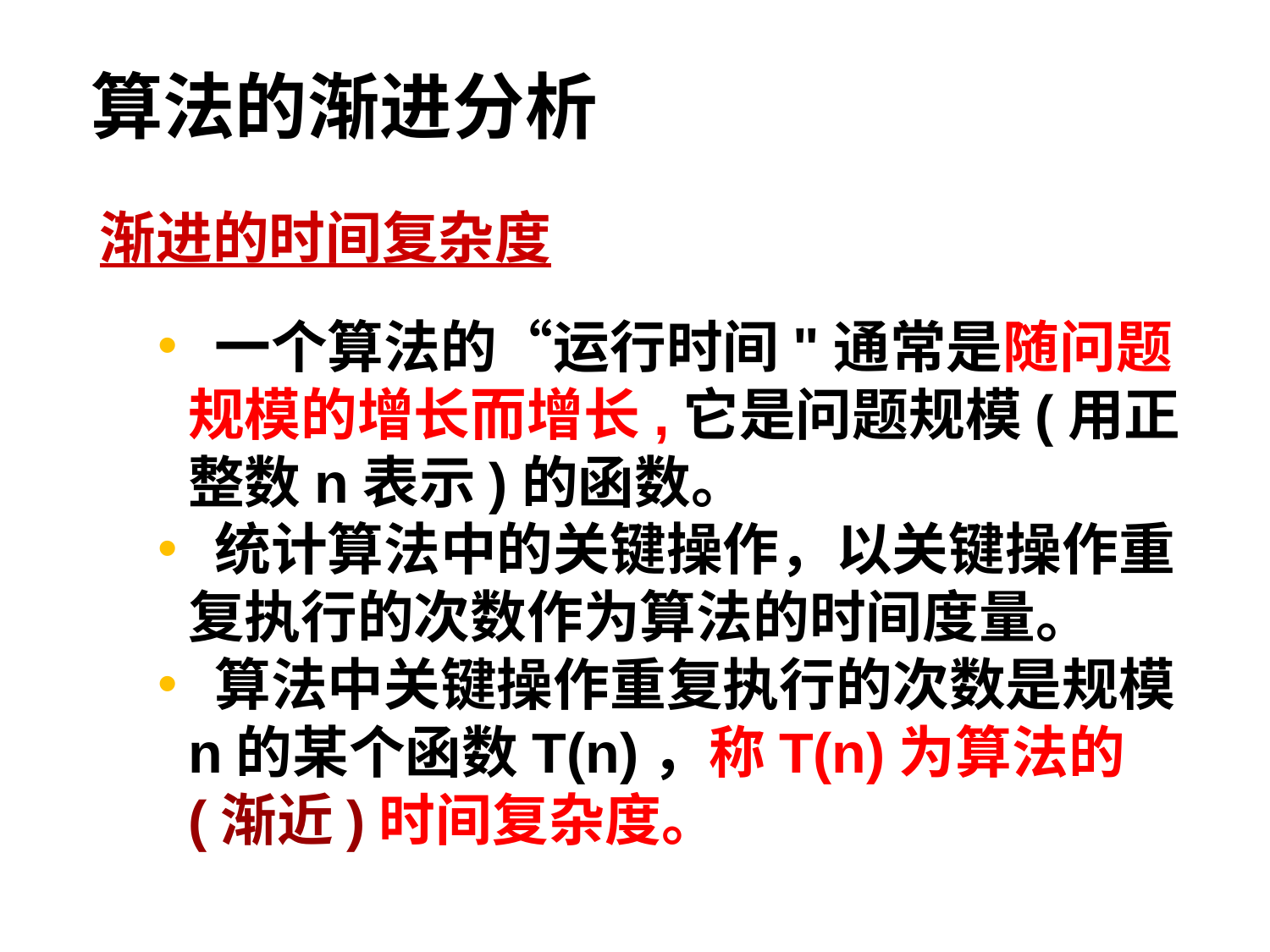

算法的渐进分析
渐进的时间复杂度
 一个算法的“运行时间"通常是随问题规模的增长而增长,它是问题规模(用正整数n表示)的函数。
 统计算法中的关键操作，以关键操作重复执行的次数作为算法的时间度量。
 算法中关键操作重复执行的次数是规模n的某个函数T(n)，称T(n)为算法的(渐近)时间复杂度。